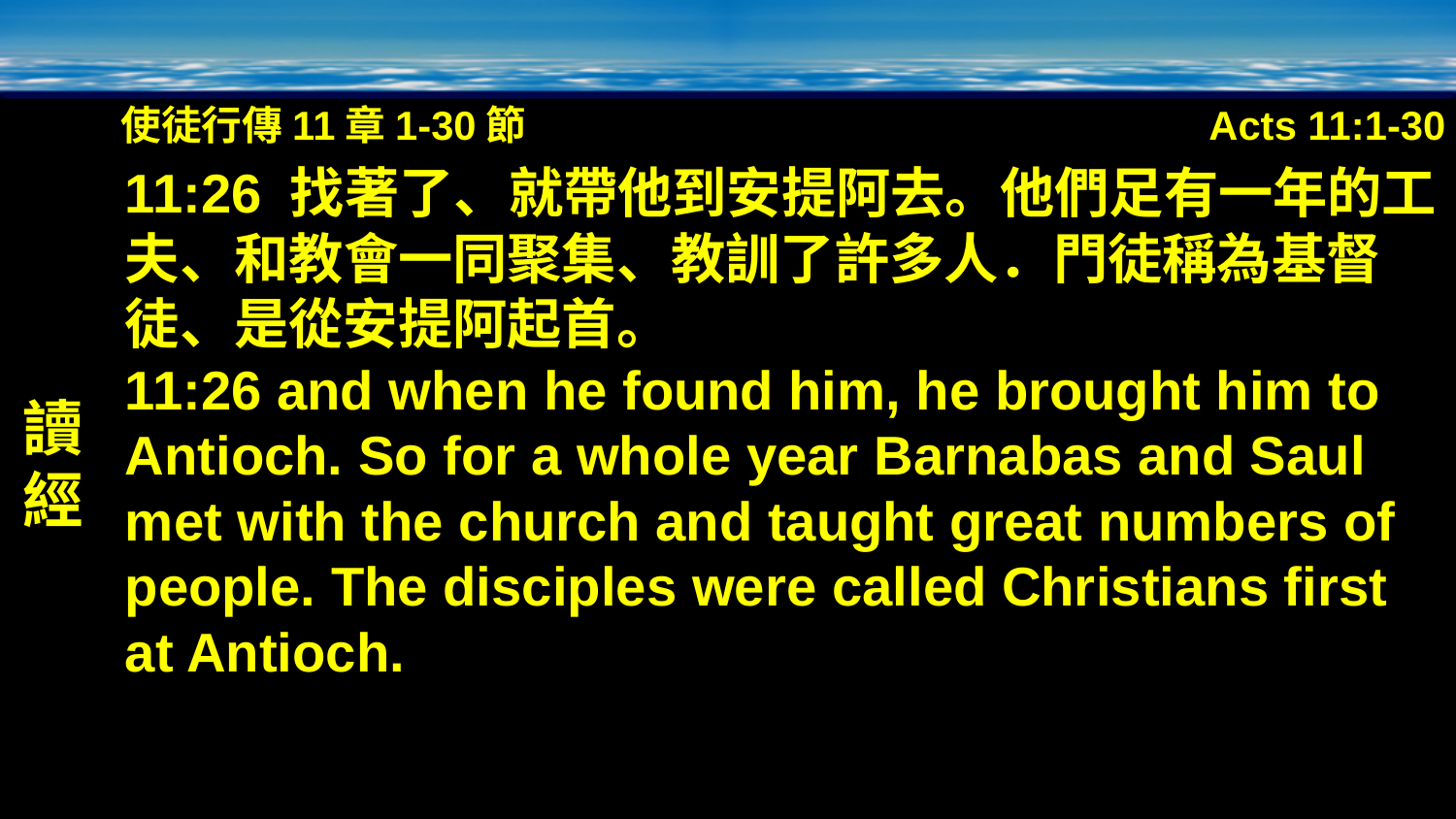

使徒行傳11章1-30節
Acts 11:1-30
讀經
11:26 找著了、就帶他到安提阿去。他們足有一年的工夫、和教會一同聚集、教訓了許多人．門徒稱為基督徒、是從安提阿起首。
11:26 and when he found him, he brought him to Antioch. So for a whole year Barnabas and Saul met with the church and taught great numbers of people. The disciples were called Christians first at Antioch.